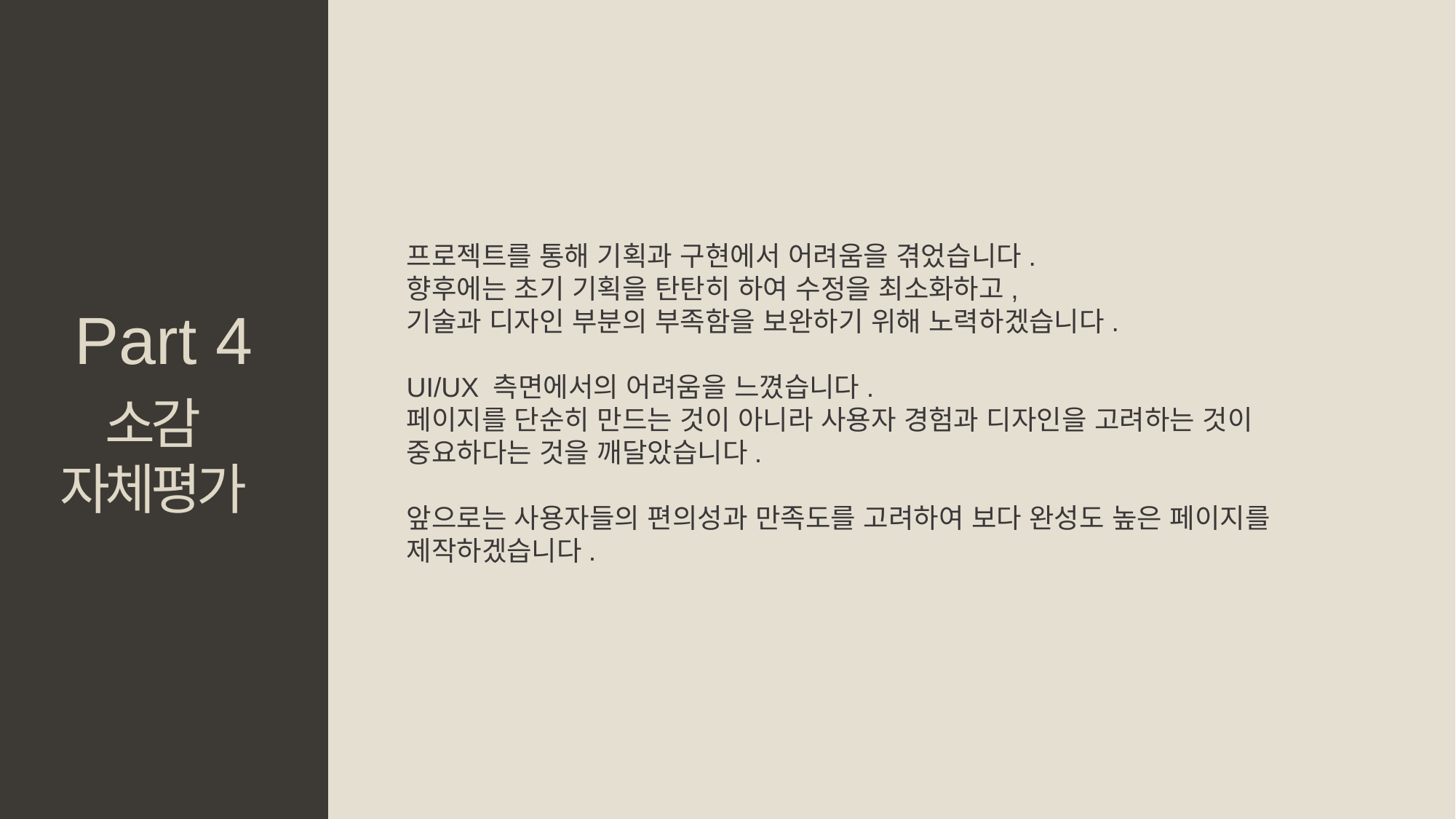

프로젝트를 통해 기획과 구현에서 어려움을 겪었습니다.
향후에는 초기 기획을 탄탄히 하여 수정을 최소화하고,
기술과 디자인 부분의 부족함을 보완하기 위해 노력하겠습니다.

UI/UX 측면에서의 어려움을 느꼈습니다.
페이지를 단순히 만드는 것이 아니라 사용자 경험과 디자인을 고려하는 것이
중요하다는 것을 깨달았습니다.

앞으로는 사용자들의 편의성과 만족도를 고려하여 보다 완성도 높은 페이지를
제작하겠습니다.
Part 4
소감
자체평가